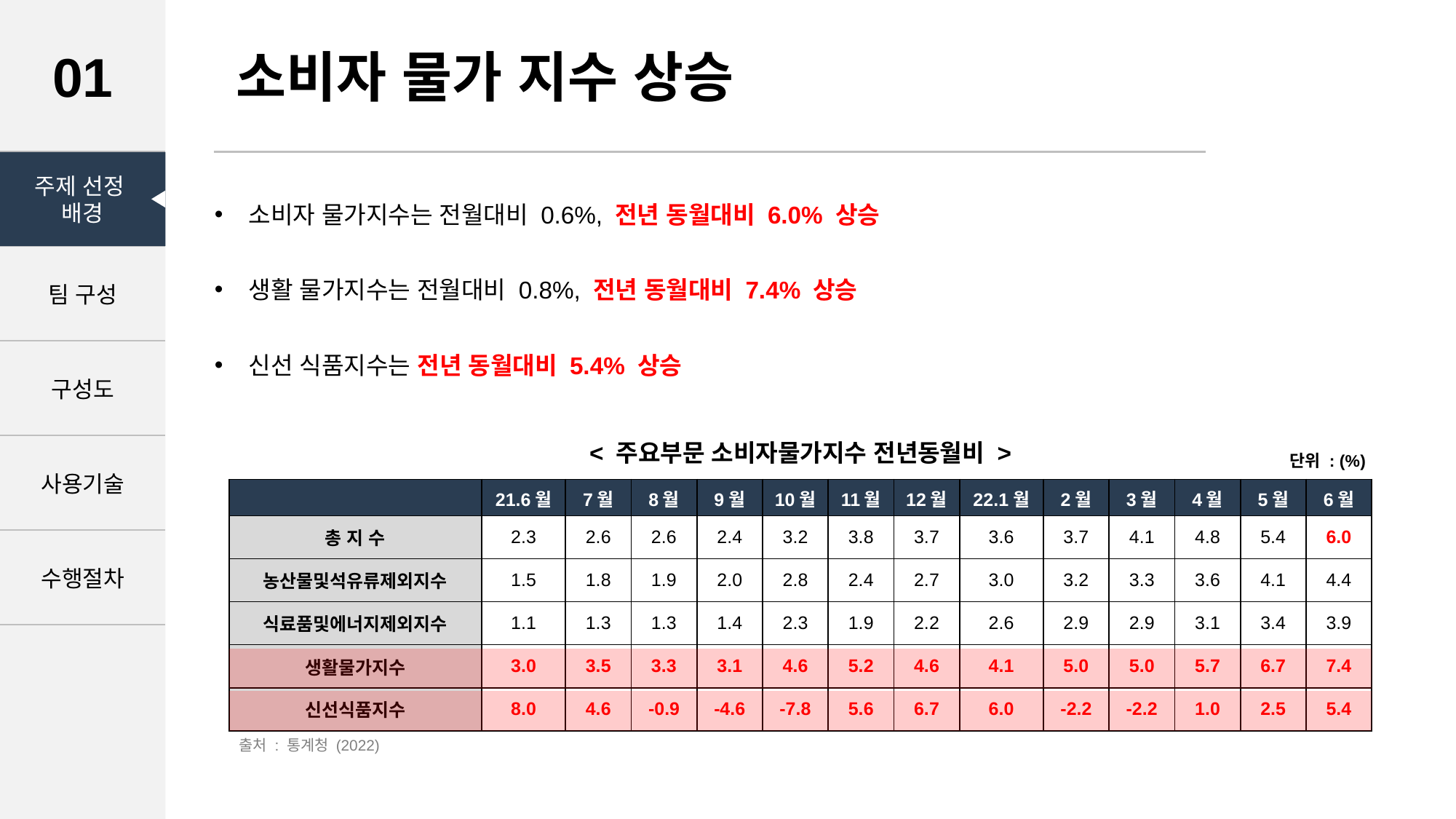

소비자 물가 지수 상승
01
|  |
| --- |
| 팀 구성 |
| 구성도 |
| 사용기술 |
| 수행절차 |
주제 선정
배경

소비자 물가지수는 전월대비 0.6%, 전년 동월대비 6.0% 상승

생활 물가지수는 전월대비 0.8%, 전년 동월대비 7.4% 상승

신선 식품지수는 전년 동월대비 5.4% 상승
< 주요부문 소비자물가지수 전년동월비 >
단위 : (%)
|  | 21.6월 | 7월 | 8월 | 9월 | 10월 | 11월 | 12월 | 22.1월 | 2월 | 3월 | 4월 | 5월 | 6월 |
| --- | --- | --- | --- | --- | --- | --- | --- | --- | --- | --- | --- | --- | --- |
| 총 지 수 | 2.3 | 2.6 | 2.6 | 2.4 | 3.2 | 3.8 | 3.7 | 3.6 | 3.7 | 4.1 | 4.8 | 5.4 | 6.0 |
| 농산물및석유류제외지수 | 1.5 | 1.8 | 1.9 | 2.0 | 2.8 | 2.4 | 2.7 | 3.0 | 3.2 | 3.3 | 3.6 | 4.1 | 4.4 |
| 식료품및에너지제외지수 | 1.1 | 1.3 | 1.3 | 1.4 | 2.3 | 1.9 | 2.2 | 2.6 | 2.9 | 2.9 | 3.1 | 3.4 | 3.9 |
| 생활물가지수 | 3.0 | 3.5 | 3.3 | 3.1 | 4.6 | 5.2 | 4.6 | 4.1 | 5.0 | 5.0 | 5.7 | 6.7 | 7.4 |
| 신선식품지수 | 8.0 | 4.6 | -0.9 | -4.6 | -7.8 | 5.6 | 6.7 | 6.0 | -2.2 | -2.2 | 1.0 | 2.5 | 5.4 |

출처 : 통계청 (2022)